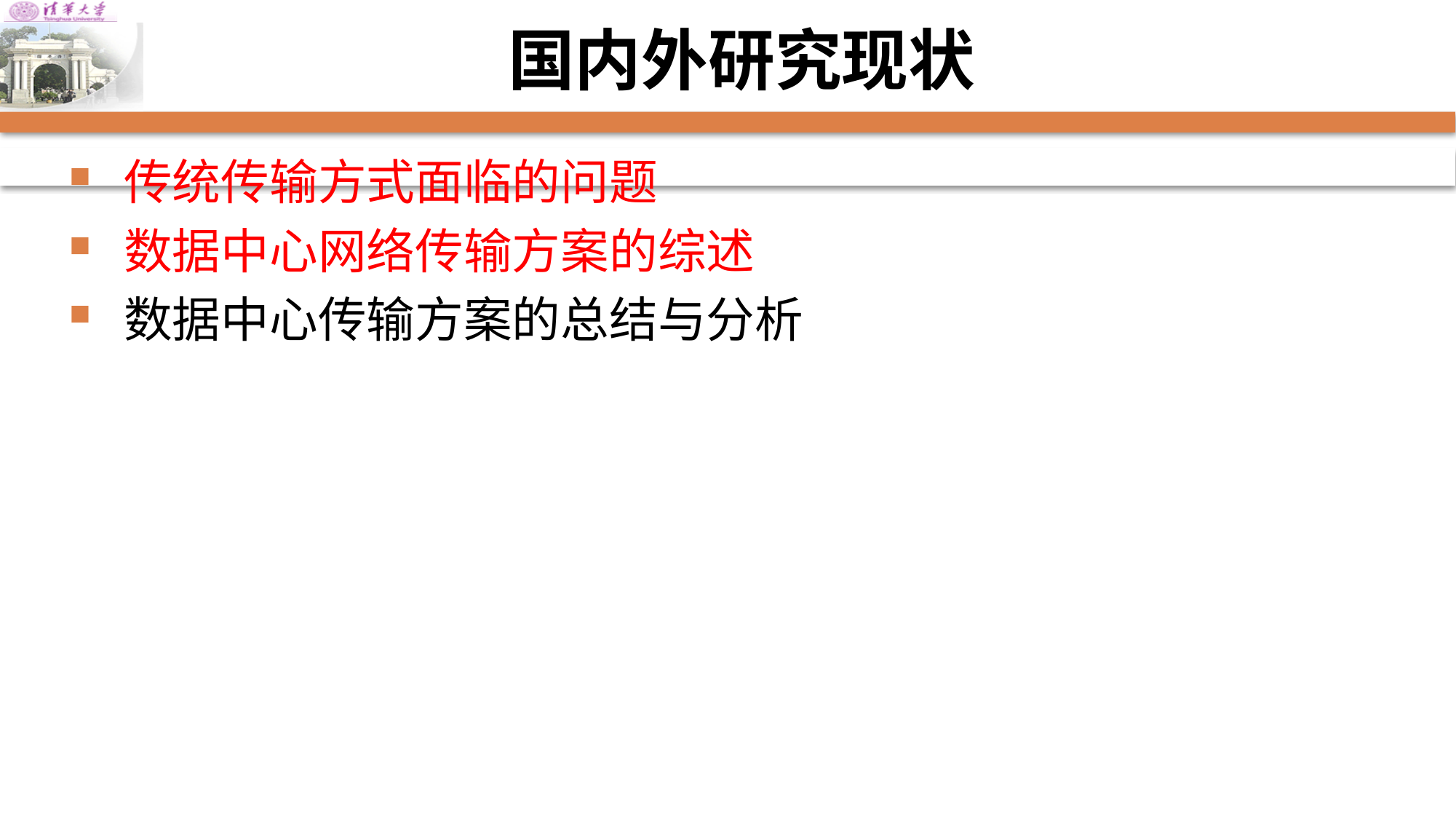

# 国内外研究现状
传统传输方式面临的问题
数据中心网络传输方案的综述
数据中心传输方案的总结与分析